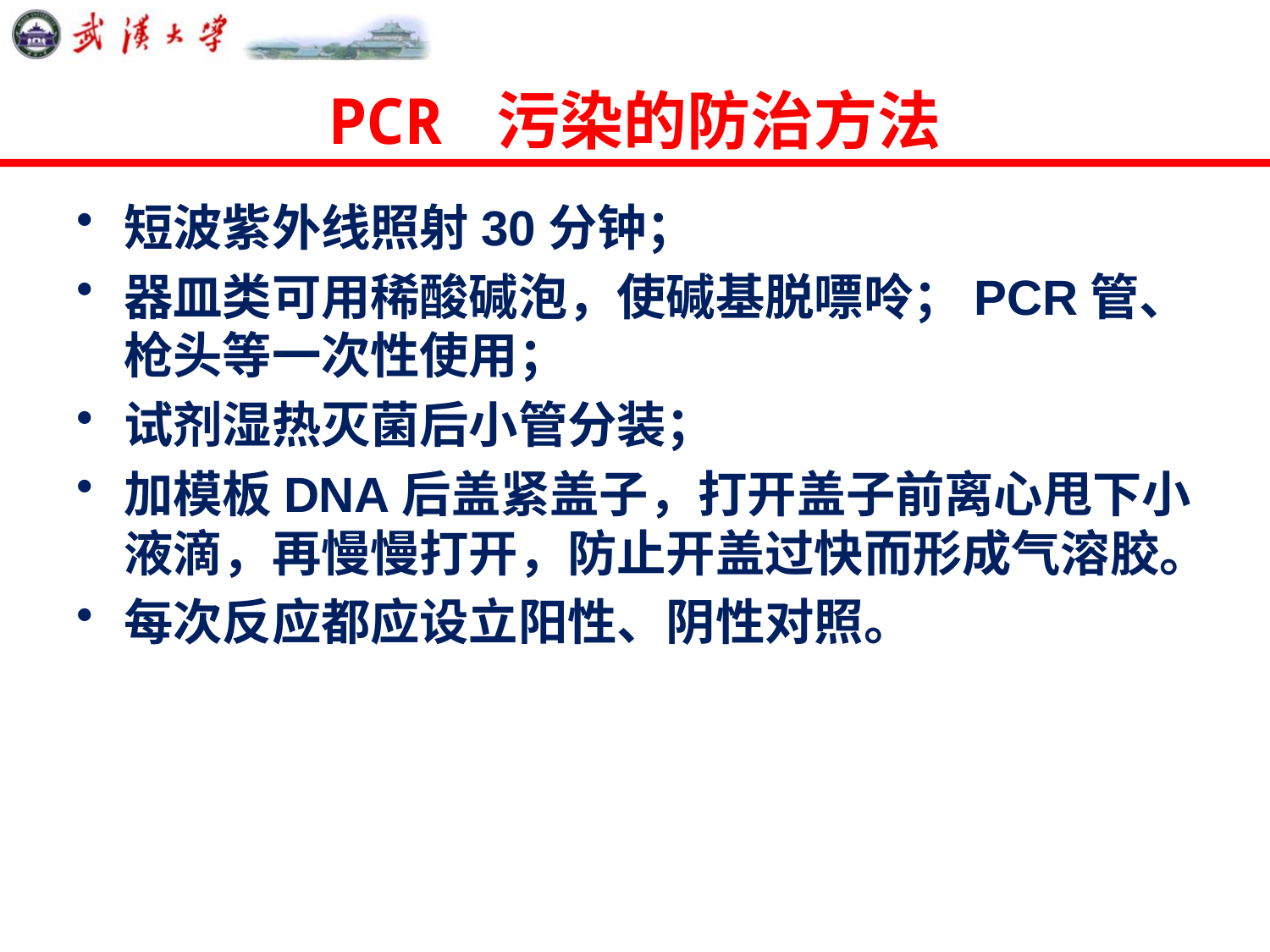

# PCR 污染的防治方法
短波紫外线照射30分钟；
器皿类可用稀酸碱泡，使碱基脱嘌呤；PCR管、枪头等一次性使用；
试剂湿热灭菌后小管分装；
加模板DNA后盖紧盖子，打开盖子前离心甩下小液滴，再慢慢打开，防止开盖过快而形成气溶胶。
每次反应都应设立阳性、阴性对照。